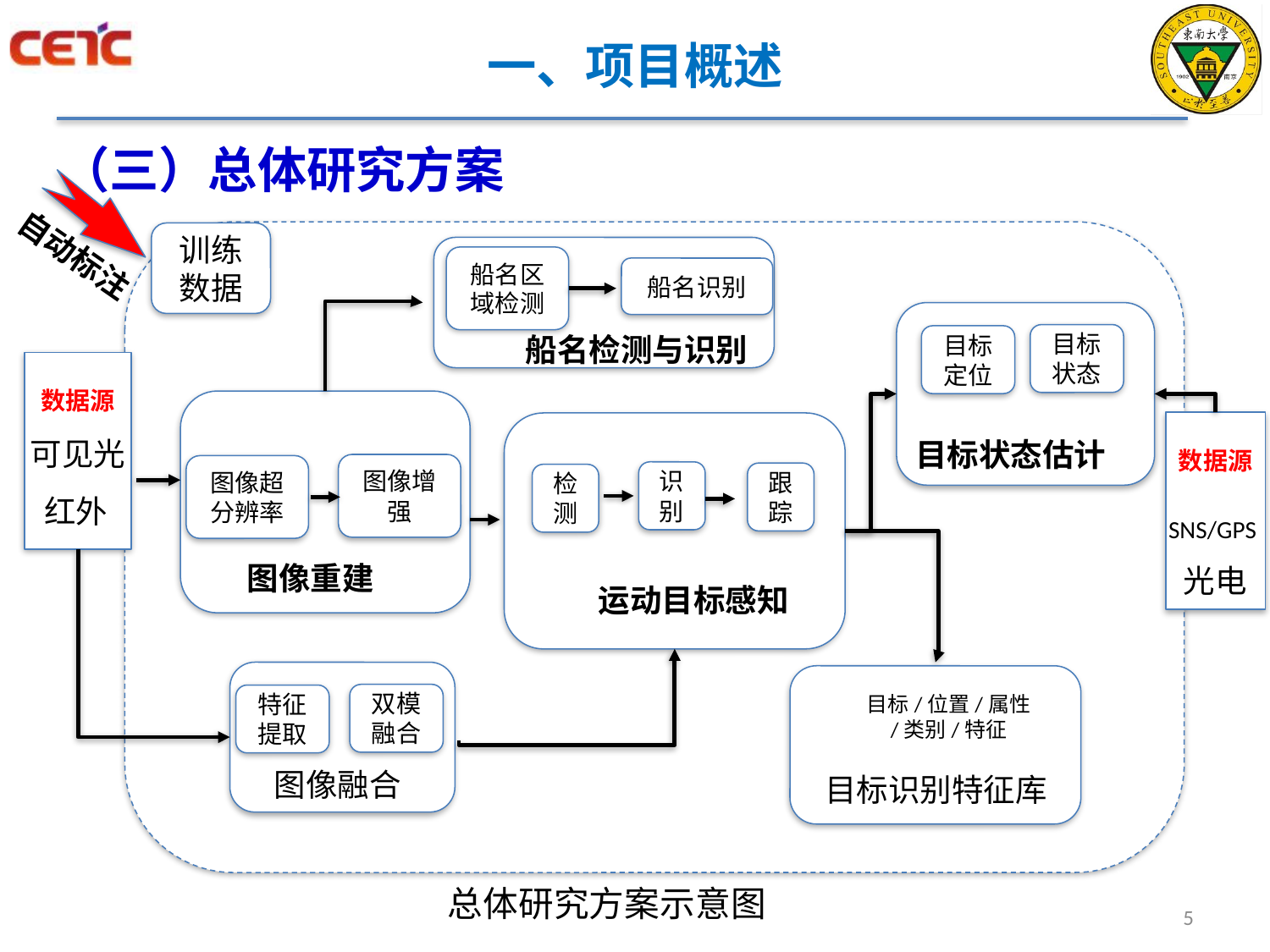

# 一、项目概述
（三）总体研究方案

融合
训练数据
自动标注

船名区域检测
船名识别

船名检测与识别
目标状态
目标定位
数据源

数据源

可见光
目标状态估计
图像增强
图像超分辨率
识别
跟踪
检测
红外
SNS/GPS
图像重建
光电
运动目标感知

双模融合
目标/位置/属性
/类别/特征
特征提取
图像融合
目标识别特征库
总体研究方案示意图
5